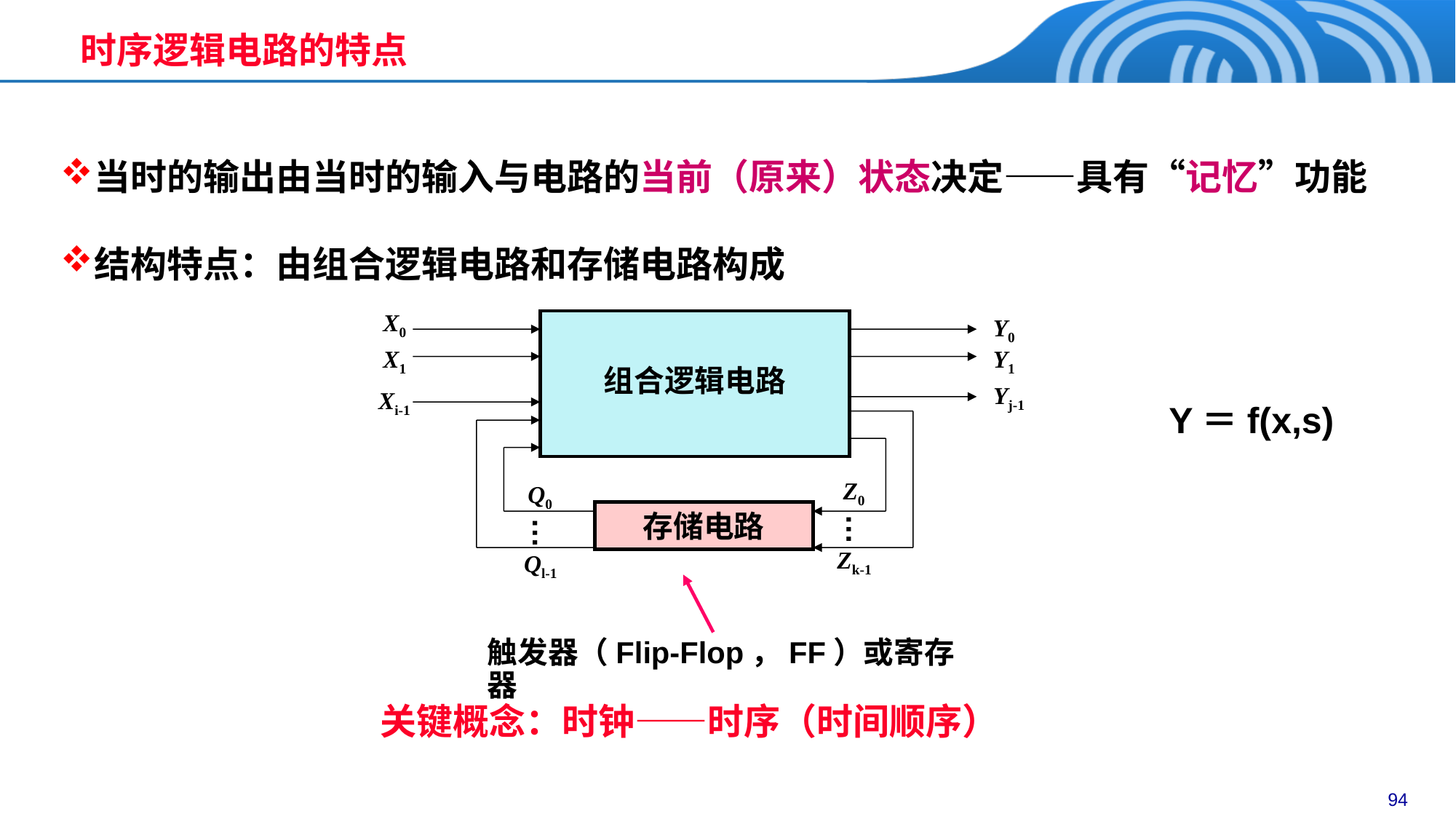

时序逻辑电路的特点
当时的输出由当时的输入与电路的当前（原来）状态决定——具有“记忆”功能
结构特点：由组合逻辑电路和存储电路构成
X0
Y0

X1
Y1

组合逻辑电路

Yj-1
Xi-1

Z0
Q0
存储电路
…
…

Zk-1
Ql-1

Y＝f(x,s)

触发器（Flip-Flop，FF）或寄存器
关键概念：时钟——时序（时间顺序）